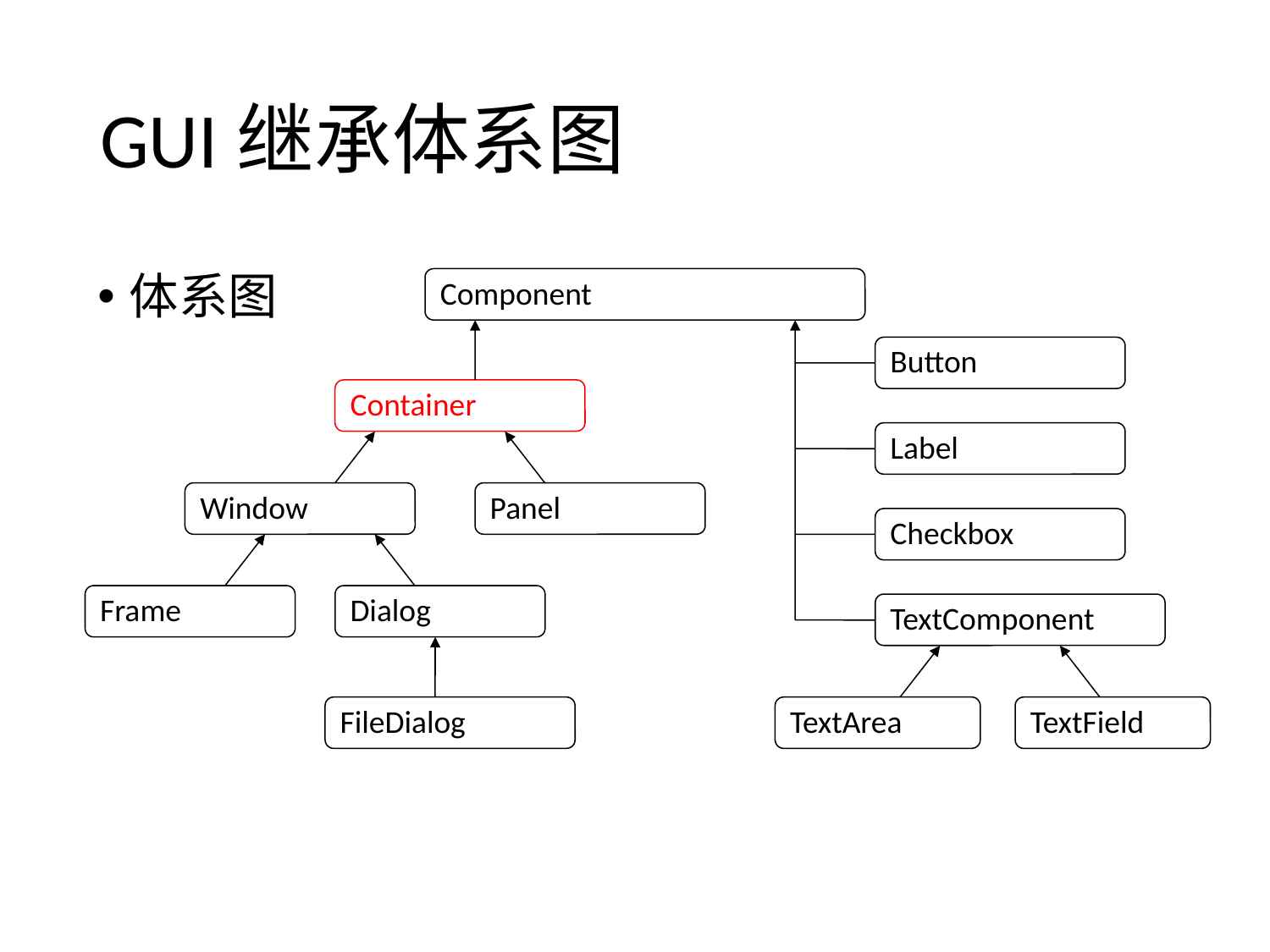

# GUI继承体系图
体系图
Component

Button

Container
Label

Window
Panel
Checkbox

Frame
Dialog
TextComponent

FileDialog
TextArea
TextField